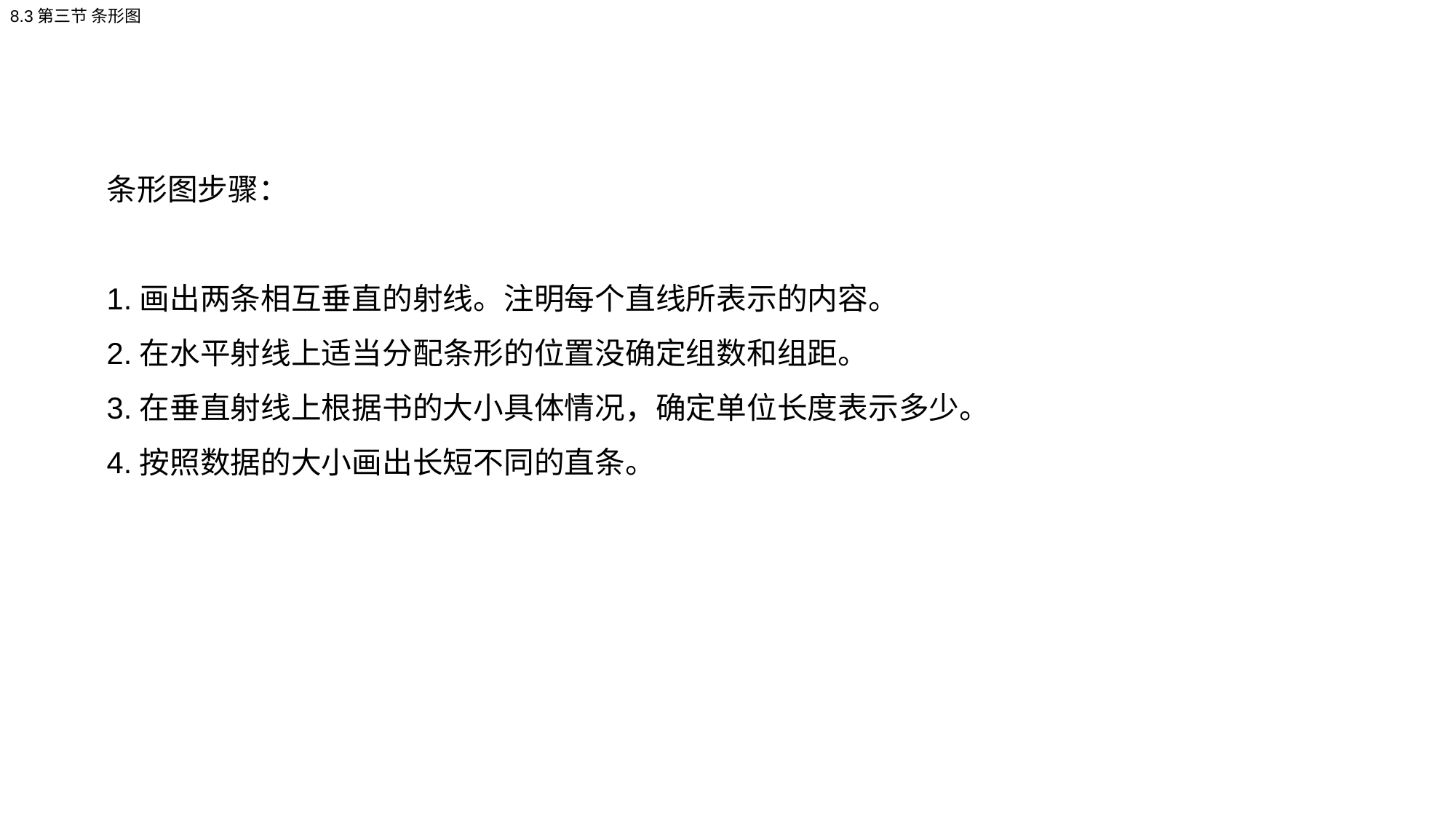

8.3第三节 条形图
条形图步骤：

1.画出两条相互垂直的射线。注明每个直线所表示的内容。
2.在水平射线上适当分配条形的位置没确定组数和组距。
3.在垂直射线上根据书的大小具体情况，确定单位长度表示多少。
4.按照数据的大小画出长短不同的直条。